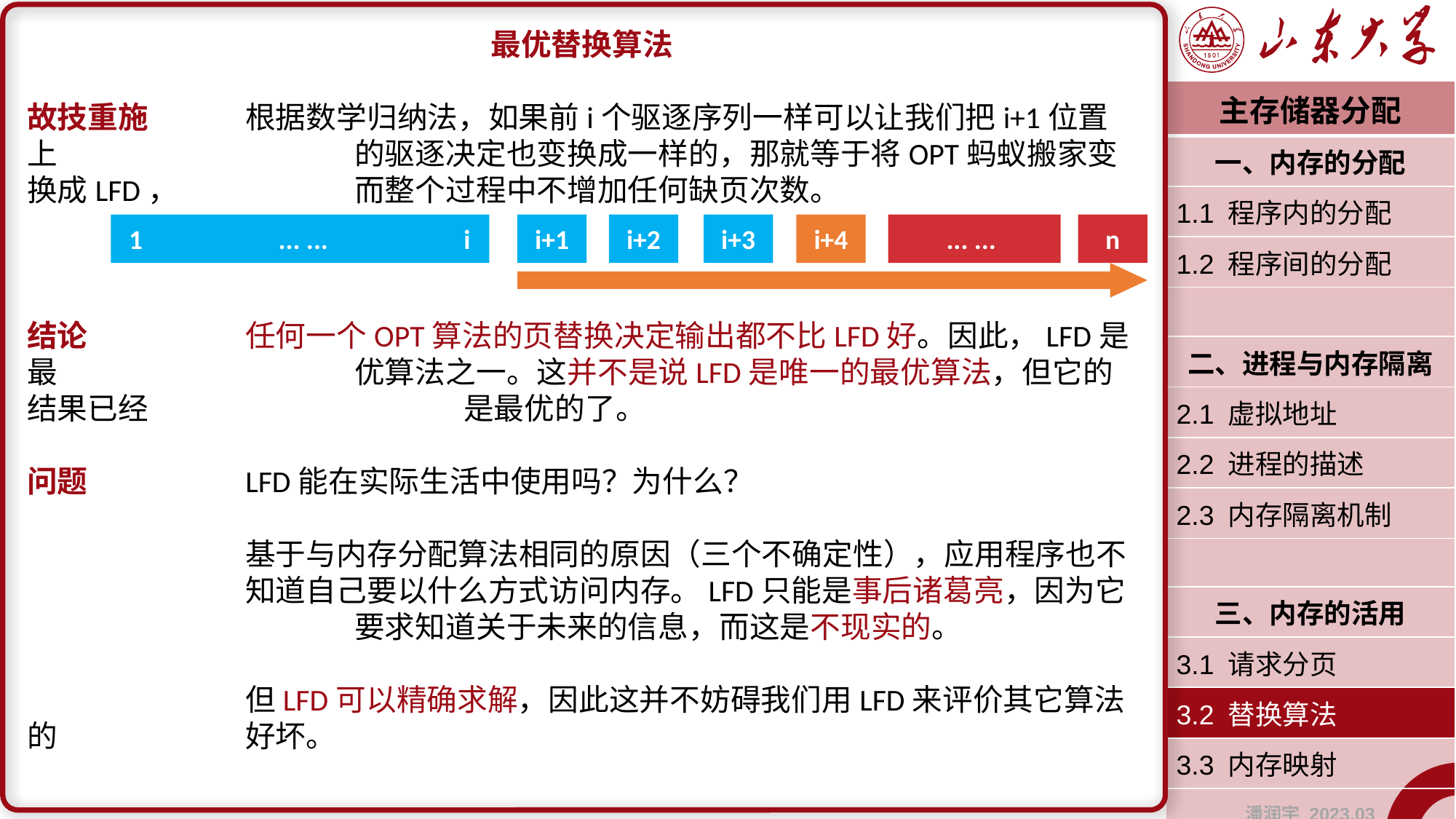

最优替换算法

故技重施	根据数学归纳法，如果前i个驱逐序列一样可以让我们把i+1位置上			的驱逐决定也变换成一样的，那就等于将OPT蚂蚁搬家变换成LFD，		而整个过程中不增加任何缺页次数。

结论		任何一个OPT算法的页替换决定输出都不比LFD好。因此，LFD是最			优算法之一。这并不是说LFD是唯一的最优算法，但它的结果已经			是最优的了。

问题		LFD能在实际生活中使用吗？为什么？

		基于与内存分配算法相同的原因（三个不确定性），应用程序也不		知道自己要以什么方式访问内存。LFD只能是事后诸葛亮，因为它			要求知道关于未来的信息，而这是不现实的。

		但LFD可以精确求解，因此这并不妨碍我们用LFD来评价其它算法的		好坏。
| 主存储器分配 |
| --- |
| 一、内存的分配 |
| 1.1 程序内的分配 |
| 1.2 程序间的分配 |
|  |
| 二、进程与内存隔离 |
| 2.1 虚拟地址 |
| 2.2 进程的描述 |
| 2.3 内存隔离机制 |
|  |
| 三、内存的活用 |
| 3.1 请求分页 |
| 3.2 替换算法 |
| 3.3 内存映射 |
| 潘润宇 2023.03 |
1                      ... ...                      i
i+1
i+2
i+3
i+4
 ... ...
n